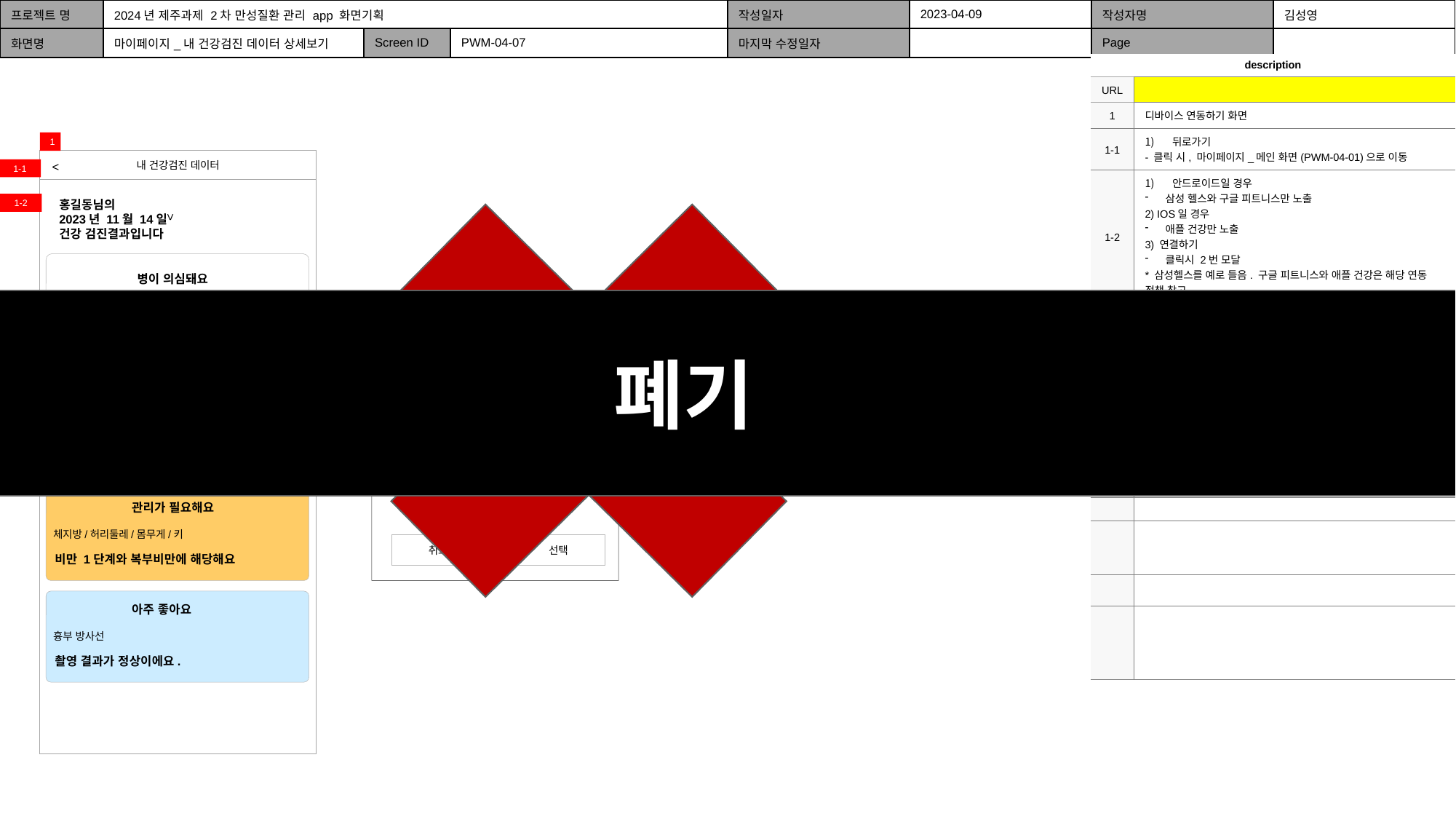

| 프로젝트 명 | 2024년 제주과제 2차 만성질환 관리 app 화면기획 |  |  | 작성일자 | 2023-04-09 | 작성자명 | 김성영 |
| --- | --- | --- | --- | --- | --- | --- | --- |
| 화면명 | 마이페이지\_내 건강검진 데이터 상세보기 | Screen ID | PWM-04-07 | 마지막 수정일자 |  | Page |  |
| description |  |
| --- | --- |
| URL |  |
| 1 | 디바이스 연동하기 화면 |
| 1-1 | 뒤로가기 - 클릭 시, 마이페이지\_메인 화면(PWM-04-01)으로 이동 |
| 1-2 | 안드로이드일 경우 삼성 헬스와 구글 피트니스만 노출 2) IOS일 경우 애플 건강만 노출 3) 연결하기 클릭시 2번 모달 \* 삼성헬스를 예로 들음. 구글 피트니스와 애플 건강은 해당 연동 정책 참고. |
| 2-1 | 취소 1번화면으로 이동 2) 완료 1번 페이지의 ‘연결하기’ -> ‘연결 완료’로 명 변경 |
|  |  |
|  |  |
|  |  |
|  |  |
|  |  |
|  |  |
|  |  |
|  |  |

1

내 건강검진 데이터
<
1-1
홍길동님의
2023년 11월 14일
건강 검진결과입니다
1-2
<

병이 의심돼요
폐기
몇몇 수치가 질환이 의심되는 수준으로 보여요.
추적검사나 전문의료기관을 통해 정확하게 진단을 받으셔야해요. 진단에 따른 치료와 건강 관리가 필요해요.
> 모달 #4

문제가 있을 수 있어요

건강 검진일을 선택해주세요
간 기능
AST 정상
ALT가 정상보다 15.0 높아요
2022년 12월 15일
2023년 11월 14일

관리가 필요해요
체지방/허리둘레/몸무게/키
취소
선택
비만 1단계와 복부비만에 해당해요

아주 좋아요
흉부 방사선
촬영 결과가 정상이에요.